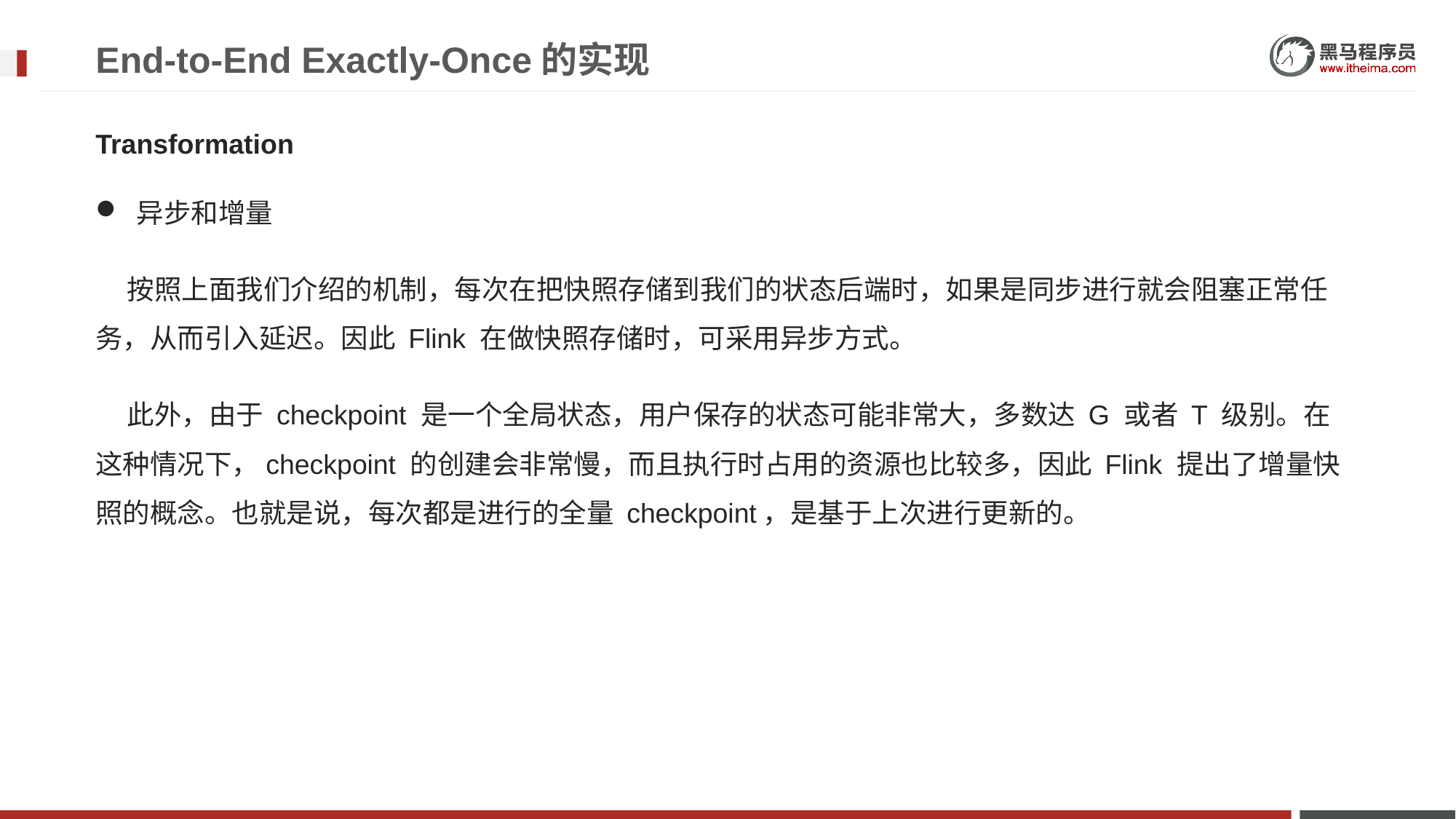

# End-to-End Exactly-Once的实现
Transformation
异步和增量
按照上面我们介绍的机制，每次在把快照存储到我们的状态后端时，如果是同步进行就会阻塞正常任务，从而引入延迟。因此 Flink 在做快照存储时，可采用异步方式。
此外，由于 checkpoint 是一个全局状态，用户保存的状态可能非常大，多数达 G 或者 T 级别。在这种情况下，checkpoint 的创建会非常慢，而且执行时占用的资源也比较多，因此 Flink 提出了增量快照的概念。也就是说，每次都是进行的全量 checkpoint，是基于上次进行更新的。